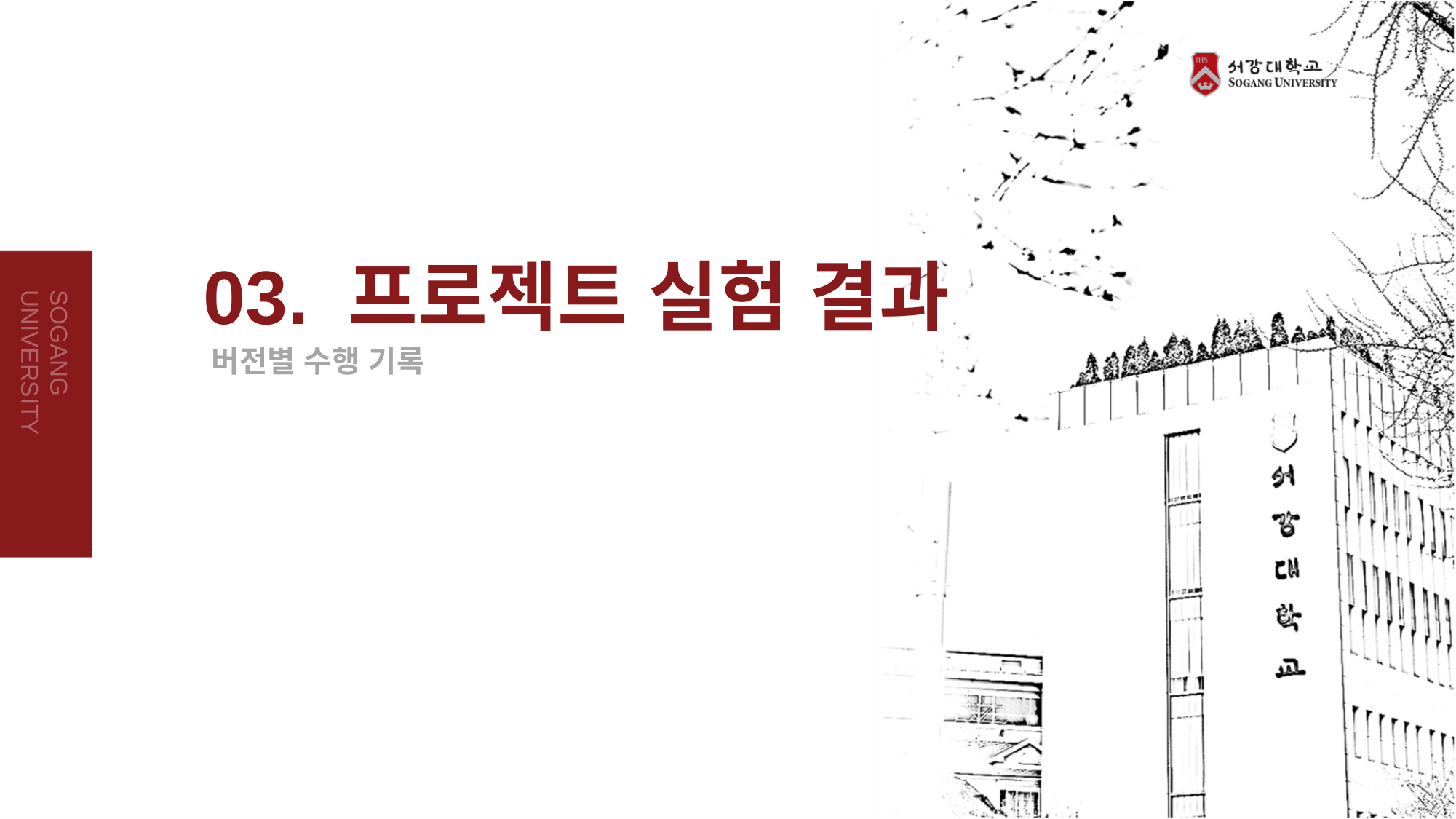

03. 프로젝트 실험 결과
SOGANG UNIVERSITY
버전별 수행 기록